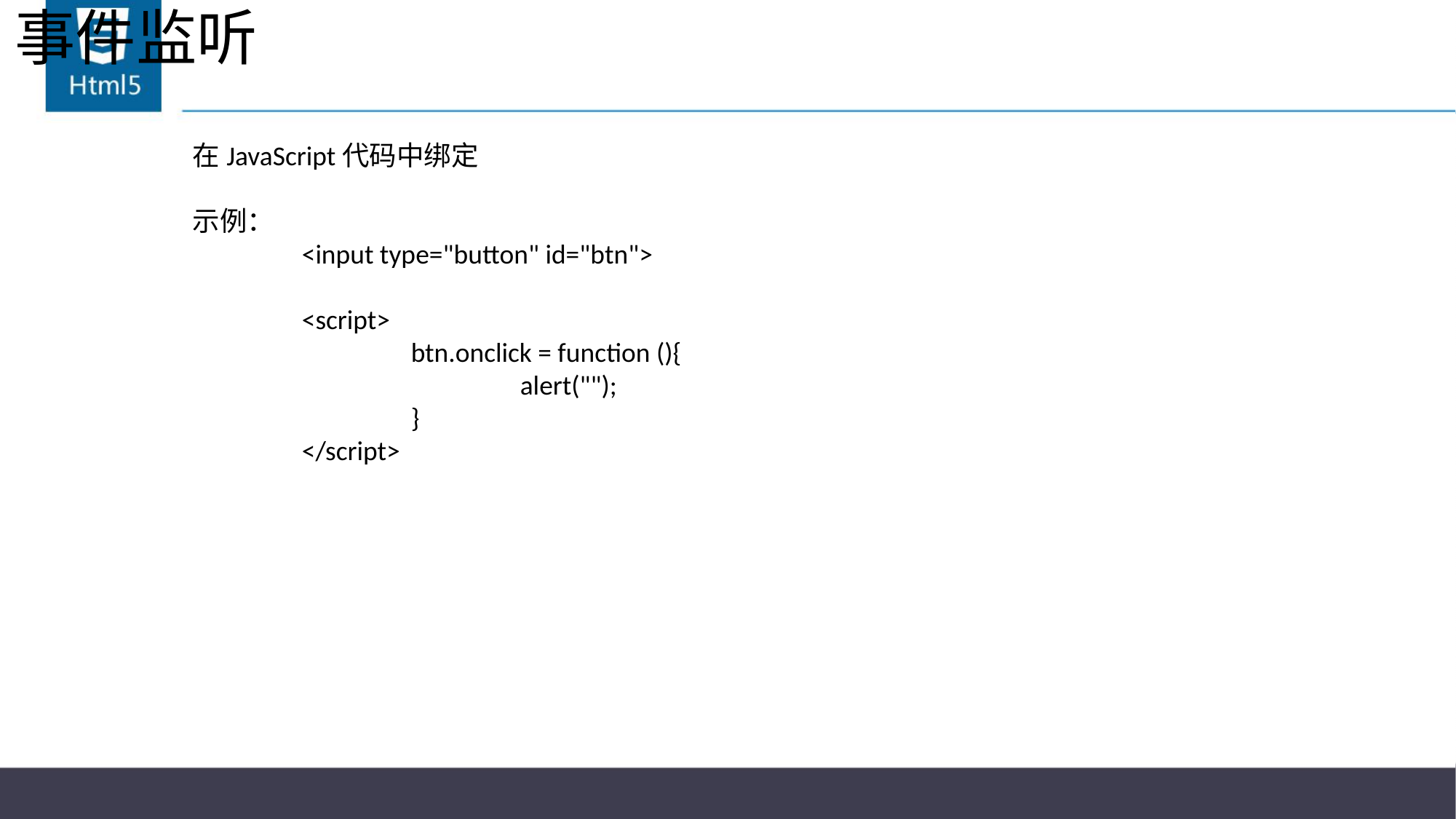

# 事件监听
在JavaScript代码中绑定

示例：
	<input type="button" id="btn">

	<script>
		btn.onclick = function (){
			alert("");
		}
	</script>